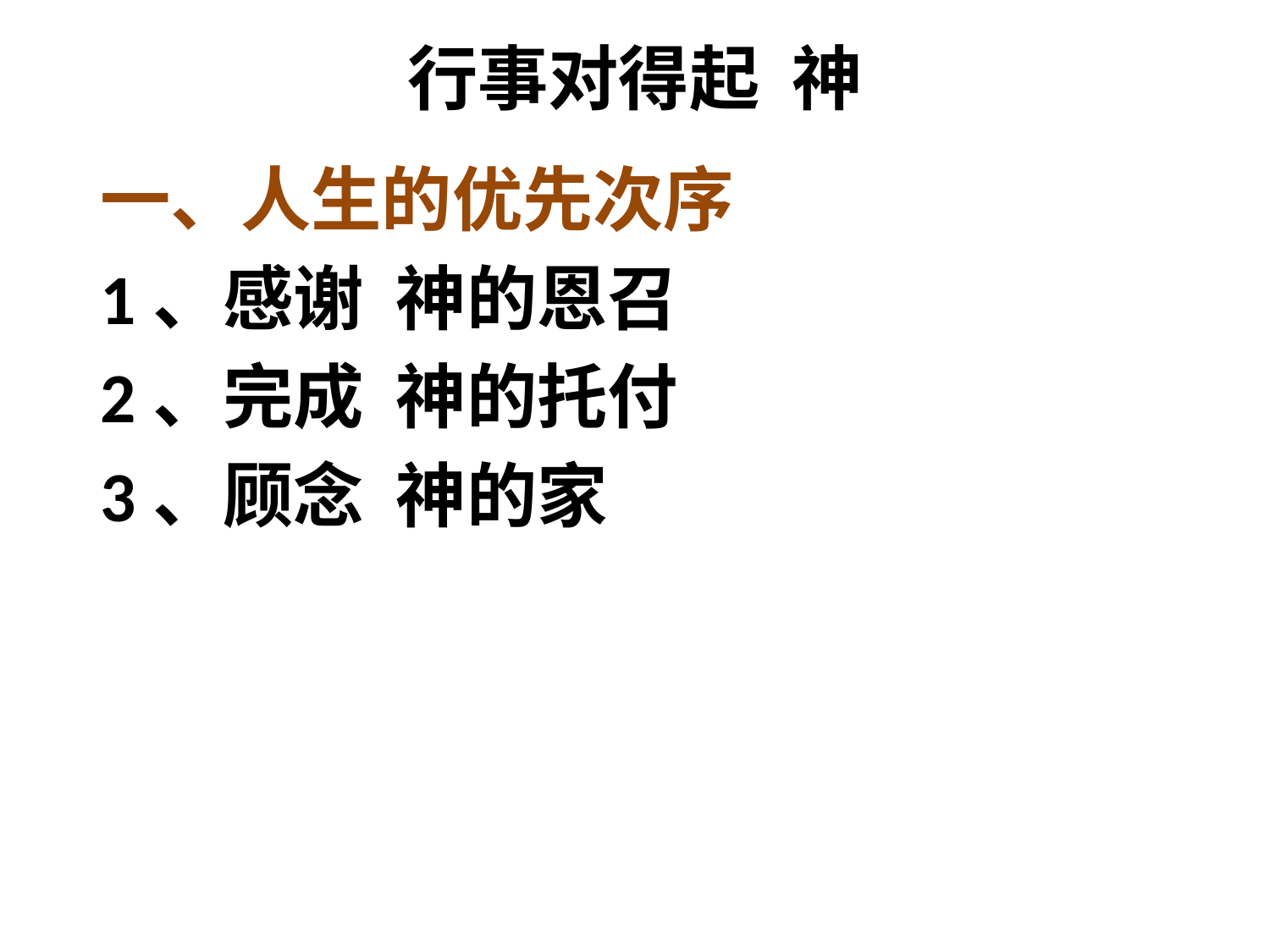

# 行事对得起  神
一、人生的优先次序
1、感谢  神的恩召
2、完成  神的托付
3、顾念  神的家